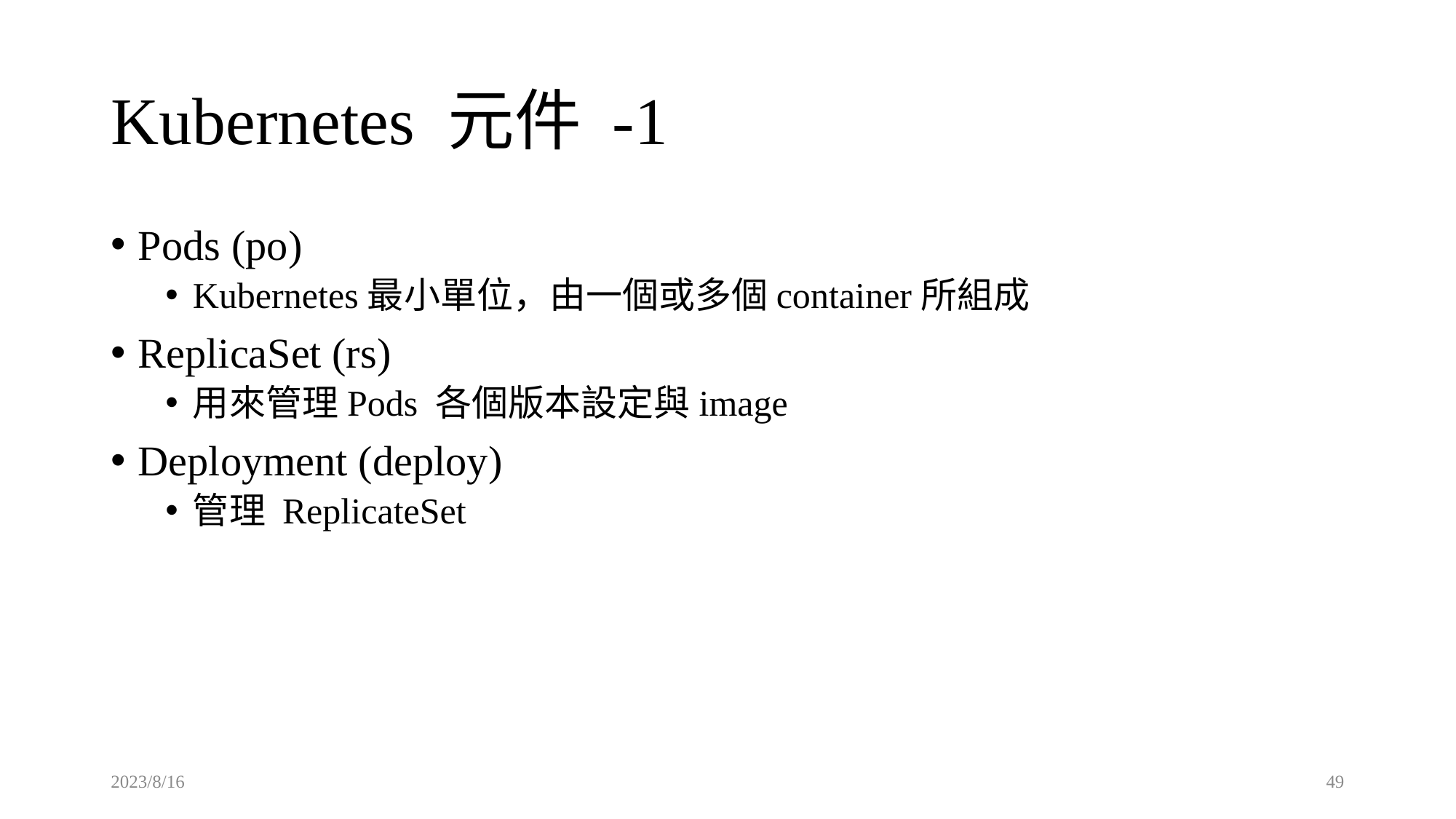

# Kubernetes 元件 -1
Pods (po)
Kubernetes最小單位，由一個或多個container所組成
ReplicaSet (rs)
用來管理Pods 各個版本設定與image
Deployment (deploy)
管理 ReplicateSet
2023/8/16
49